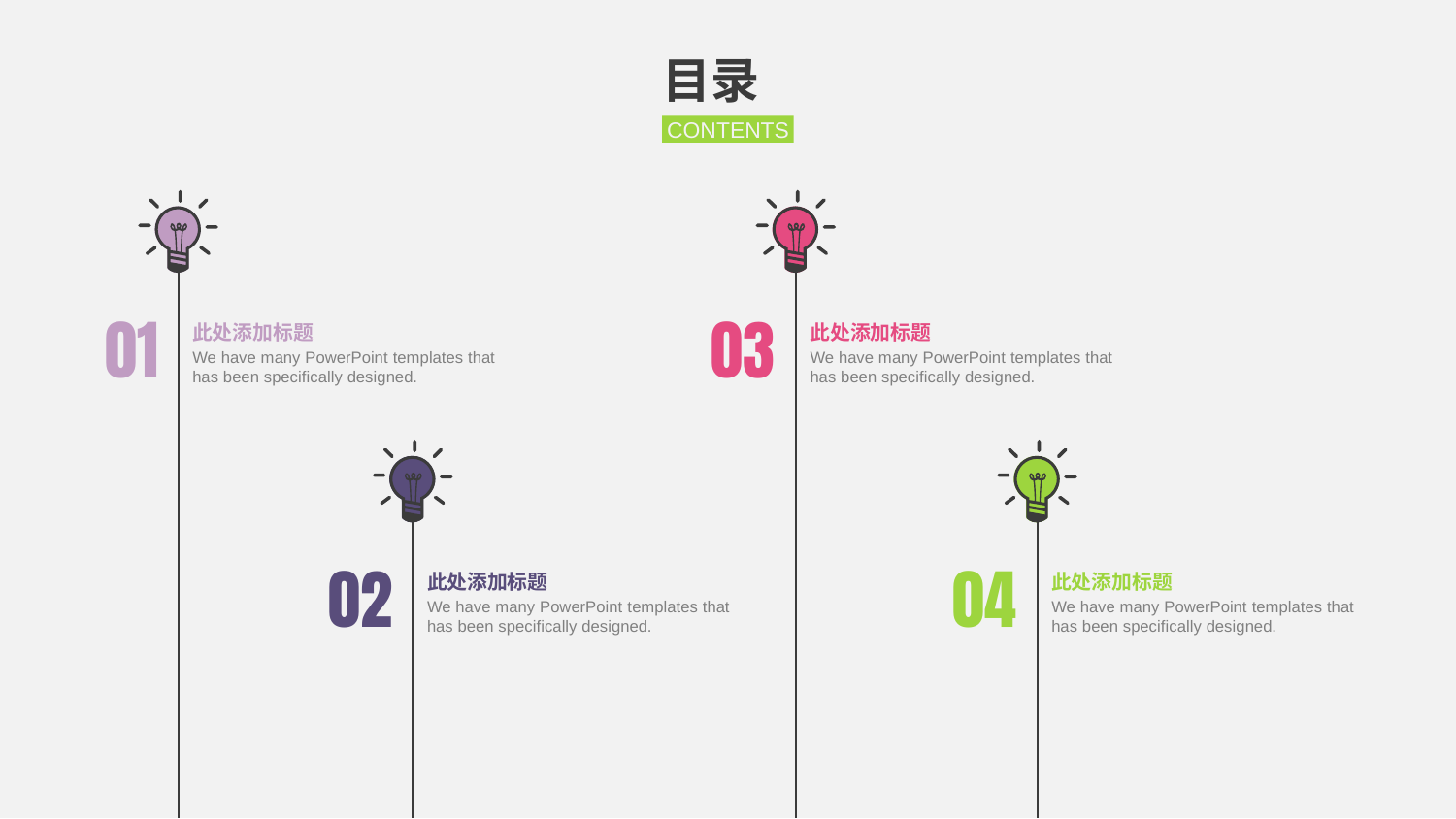

目录
CONTENTS

01
03
此处添加标题
此处添加标题
We have many PowerPoint templates that has been specifically designed.
We have many PowerPoint templates that has been specifically designed.

02
04
此处添加标题
此处添加标题
We have many PowerPoint templates that has been specifically designed.
We have many PowerPoint templates that has been specifically designed.